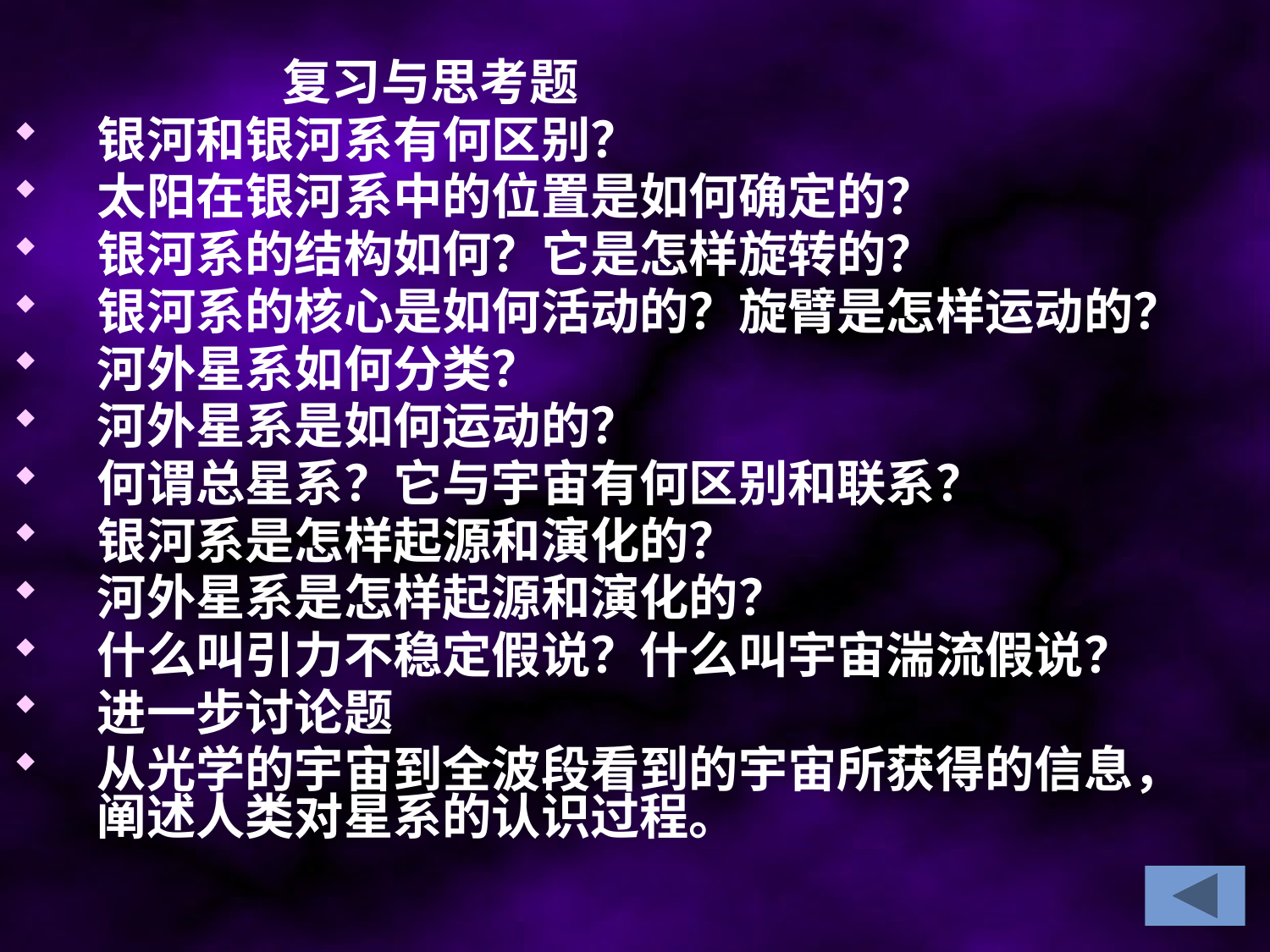

复习与思考题
银河和银河系有何区别？
太阳在银河系中的位置是如何确定的？
银河系的结构如何？它是怎样旋转的？
银河系的核心是如何活动的？旋臂是怎样运动的？
河外星系如何分类？
河外星系是如何运动的？
何谓总星系？它与宇宙有何区别和联系？
银河系是怎样起源和演化的？
河外星系是怎样起源和演化的？
什么叫引力不稳定假说？什么叫宇宙湍流假说？
进一步讨论题
从光学的宇宙到全波段看到的宇宙所获得的信息，阐述人类对星系的认识过程。